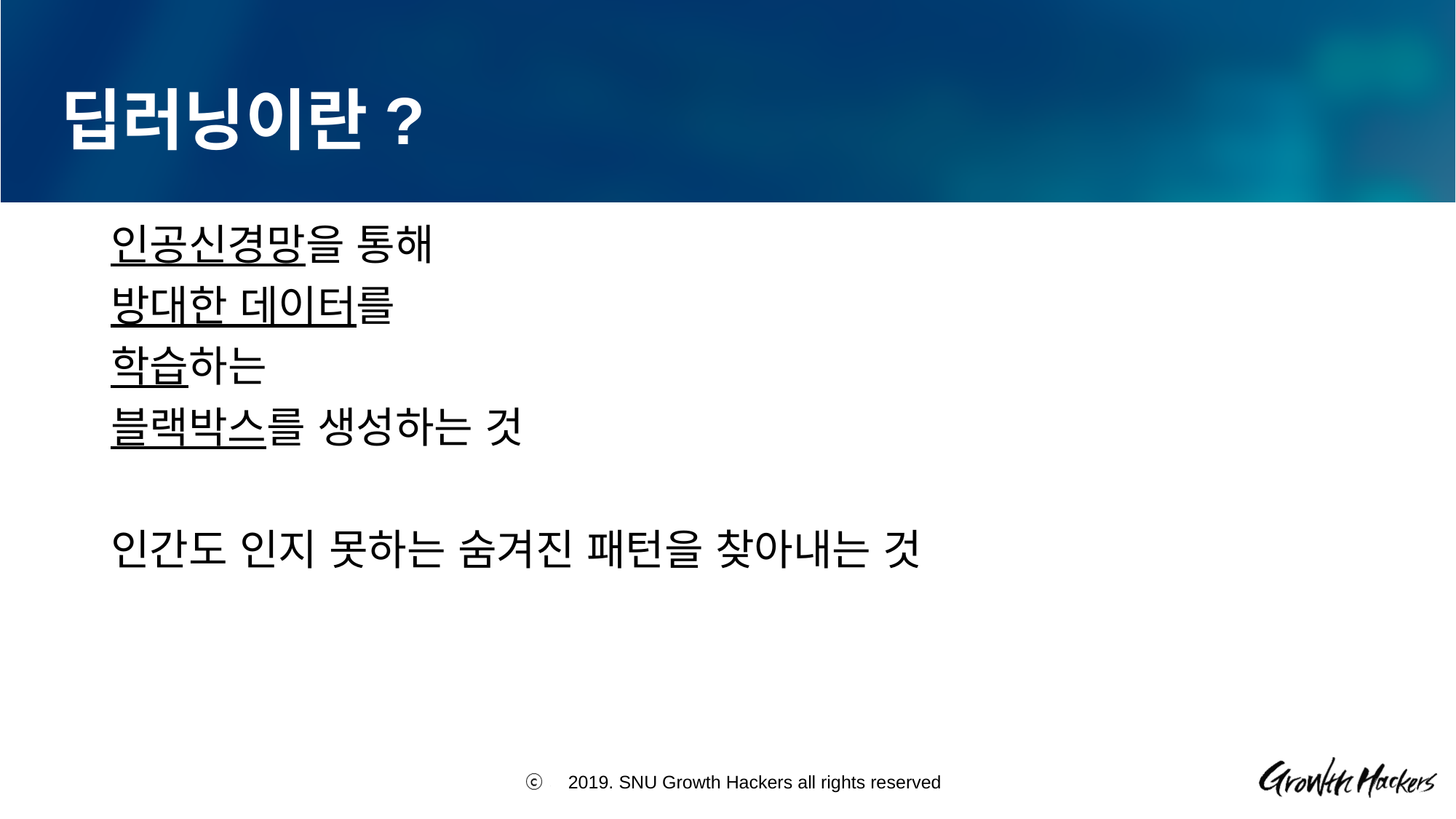

# 딥러닝이란?
인공신경망을 통해
방대한 데이터를
학습하는
블랙박스를 생성하는 것

인간도 인지 못하는 숨겨진 패턴을 찾아내는 것